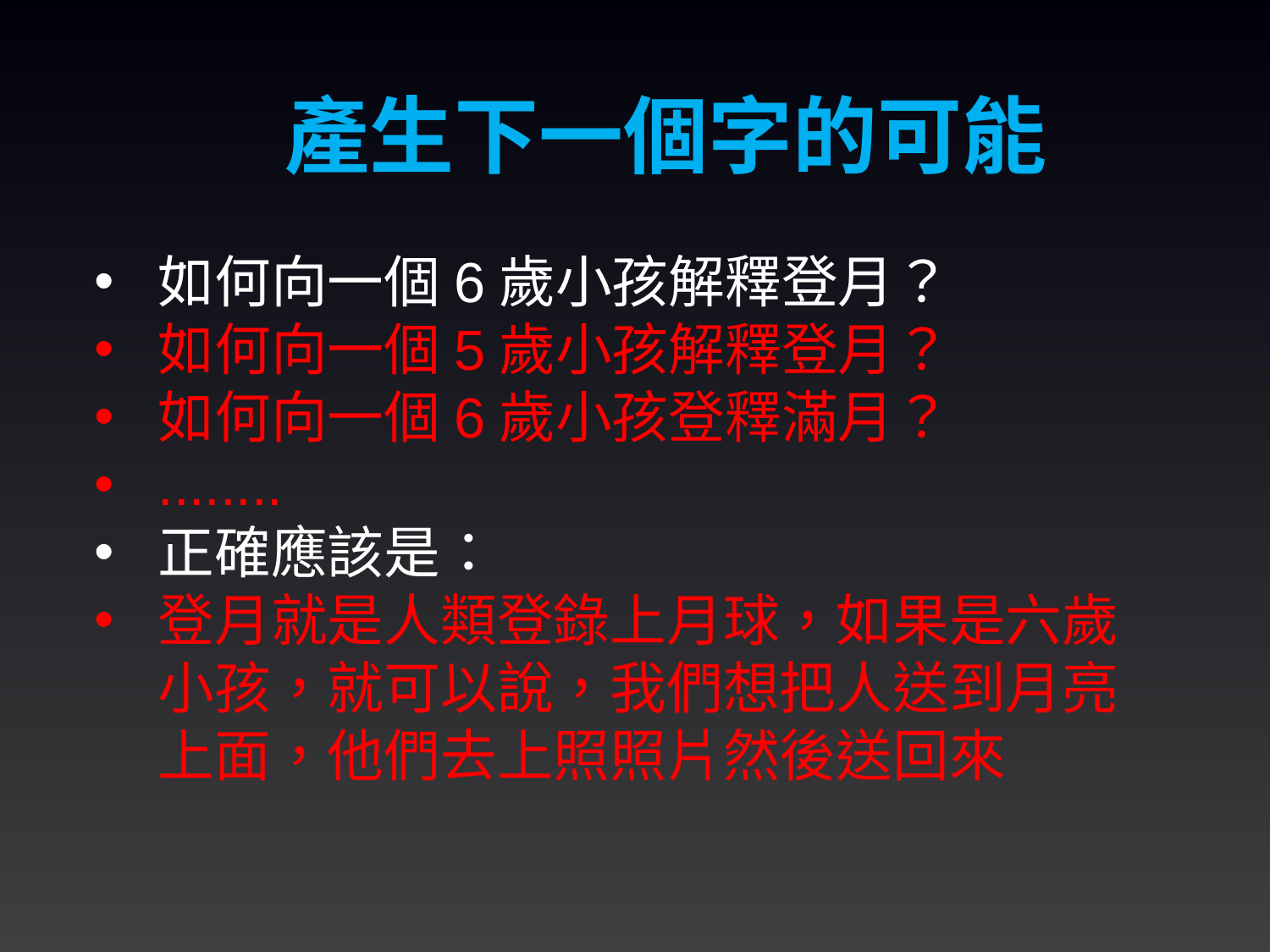

產生下一個字的可能
如何向一個6歲小孩解釋登月？
如何向一個5歲小孩解釋登月？
如何向一個6歲小孩登釋滿月？
........
正確應該是：
登月就是人類登錄上月球，如果是六歲小孩，就可以說，我們想把人送到月亮上面，他們去上照照片然後送回來
11/30/2023
35